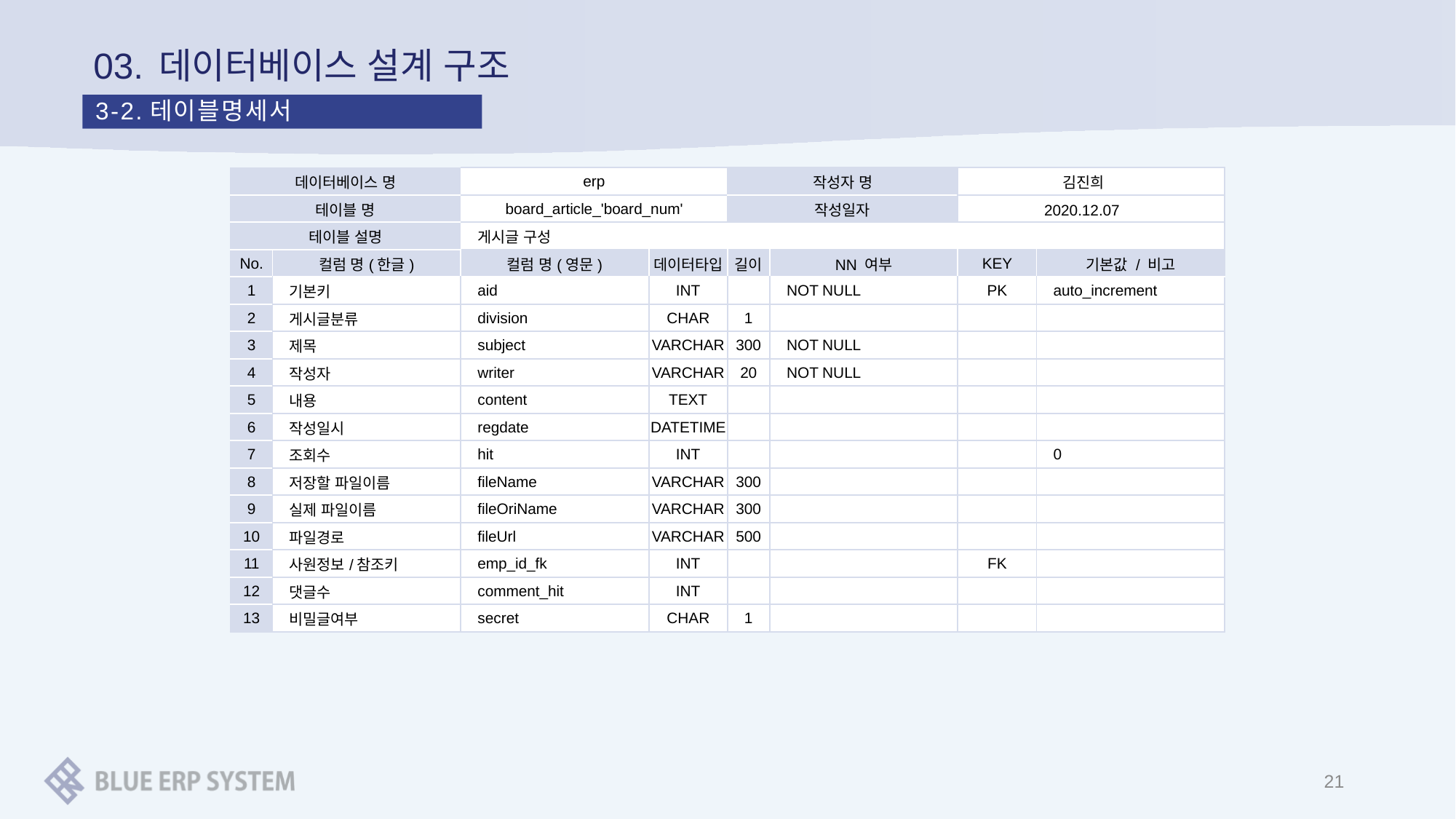

# 03. 데이터베이스 설계 구조
3-2.테이블명세서
| 데이터베이스 명 |  | erp |  | 작성자 명 |  | 김진희 |  |
| --- | --- | --- | --- | --- | --- | --- | --- |
| 테이블 명 |  | board\_article\_'board\_num' |  | 작성일자 |  | 2020.12.07 |  |
| 테이블 설명 |  | 게시글 구성 |  |  |  |  |  |
| No. | 컬럼 명(한글) | 컬럼 명(영문) | 데이터타입 | 길이 | NN 여부 | KEY | 기본값 / 비고 |
| 1 | 기본키 | aid | INT |  | NOT NULL | PK | auto\_increment |
| 2 | 게시글분류 | division | CHAR | 1 |  |  |  |
| 3 | 제목 | subject | VARCHAR | 300 | NOT NULL |  |  |
| 4 | 작성자 | writer | VARCHAR | 20 | NOT NULL |  |  |
| 5 | 내용 | content | TEXT |  |  |  |  |
| 6 | 작성일시 | regdate | DATETIME |  |  |  |  |
| 7 | 조회수 | hit | INT |  |  |  | 0 |
| 8 | 저장할 파일이름 | fileName | VARCHAR | 300 |  |  |  |
| 9 | 실제 파일이름 | fileOriName | VARCHAR | 300 |  |  |  |
| 10 | 파일경로 | fileUrl | VARCHAR | 500 |  |  |  |
| 11 | 사원정보/참조키 | emp\_id\_fk | INT |  |  | FK |  |
| 12 | 댓글수 | comment\_hit | INT |  |  |  |  |
| 13 | 비밀글여부 | secret | CHAR | 1 |  |  |  |
21